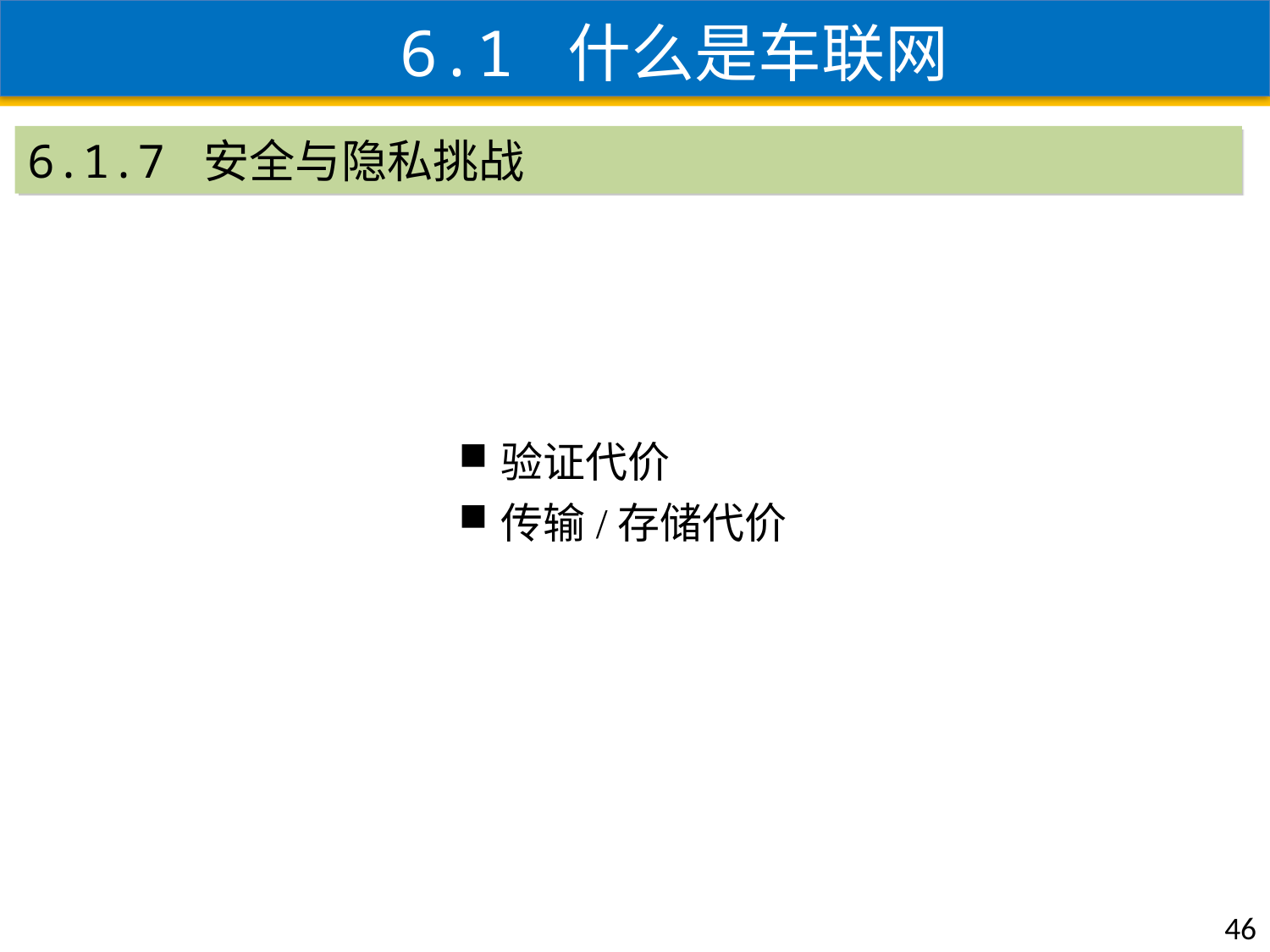

6.1 什么是车联网
6.1.7 安全与隐私挑战
验证代价
传输/存储代价
46